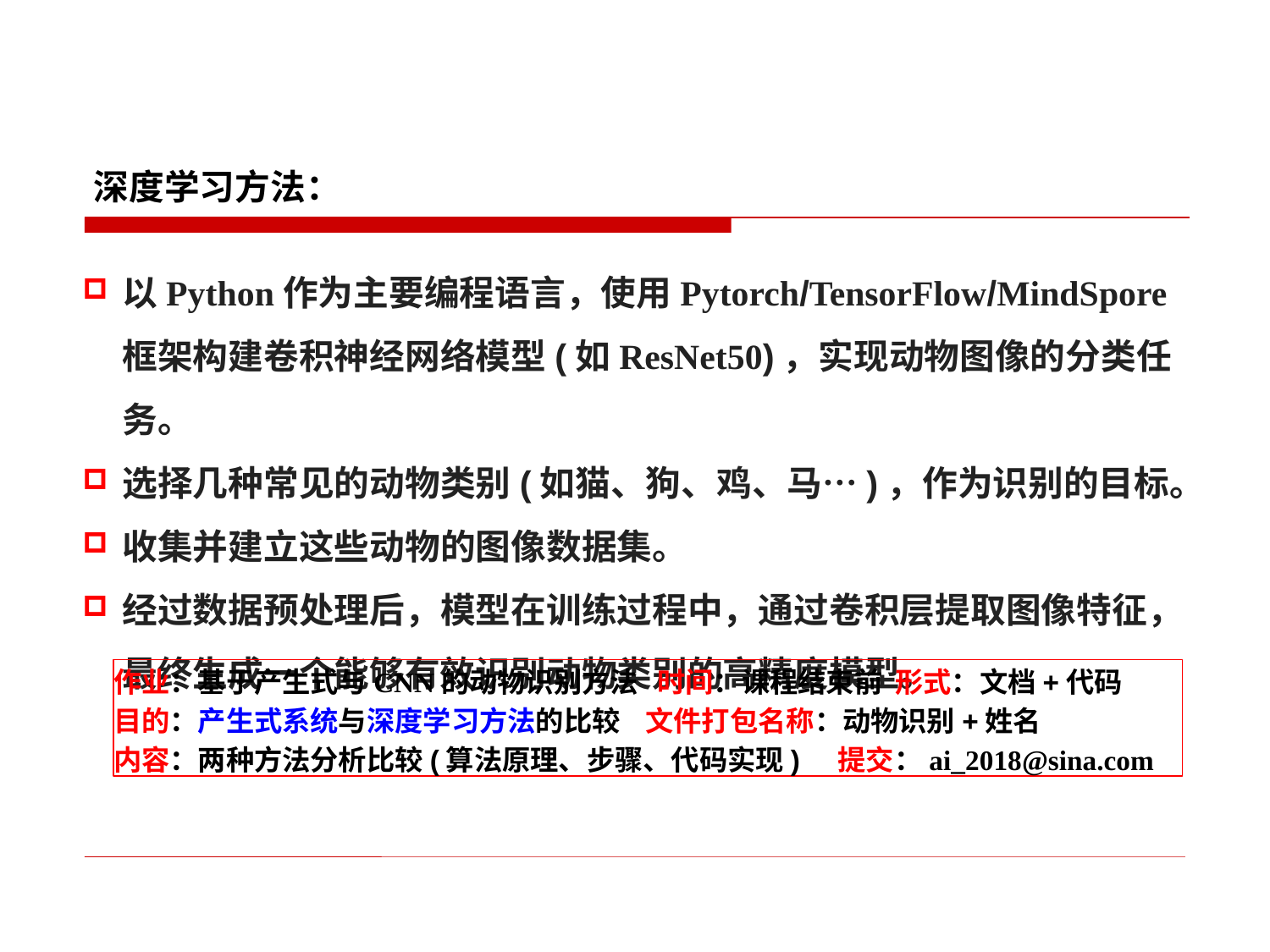

深度学习方法：
以Python作为主要编程语言，使用Pytorch/TensorFlow/MindSpore框架构建卷积神经网络模型(如ResNet50)，实现动物图像的分类任务。
选择几种常见的动物类别(如猫、狗、鸡、马…)，作为识别的目标。
收集并建立这些动物的图像数据集。
经过数据预处理后，模型在训练过程中，通过卷积层提取图像特征，最终生成一个能够有效识别动物类别的高精度模型。
作业：基于产生式与CNN的动物识别方法   时间：课程结束前  形式：文档+代码
目的：产生式系统与深度学习方法的比较    文件打包名称：动物识别+姓名
内容：两种方法分析比较(算法原理、步骤、代码实现)    提交：ai_2018@sina.com